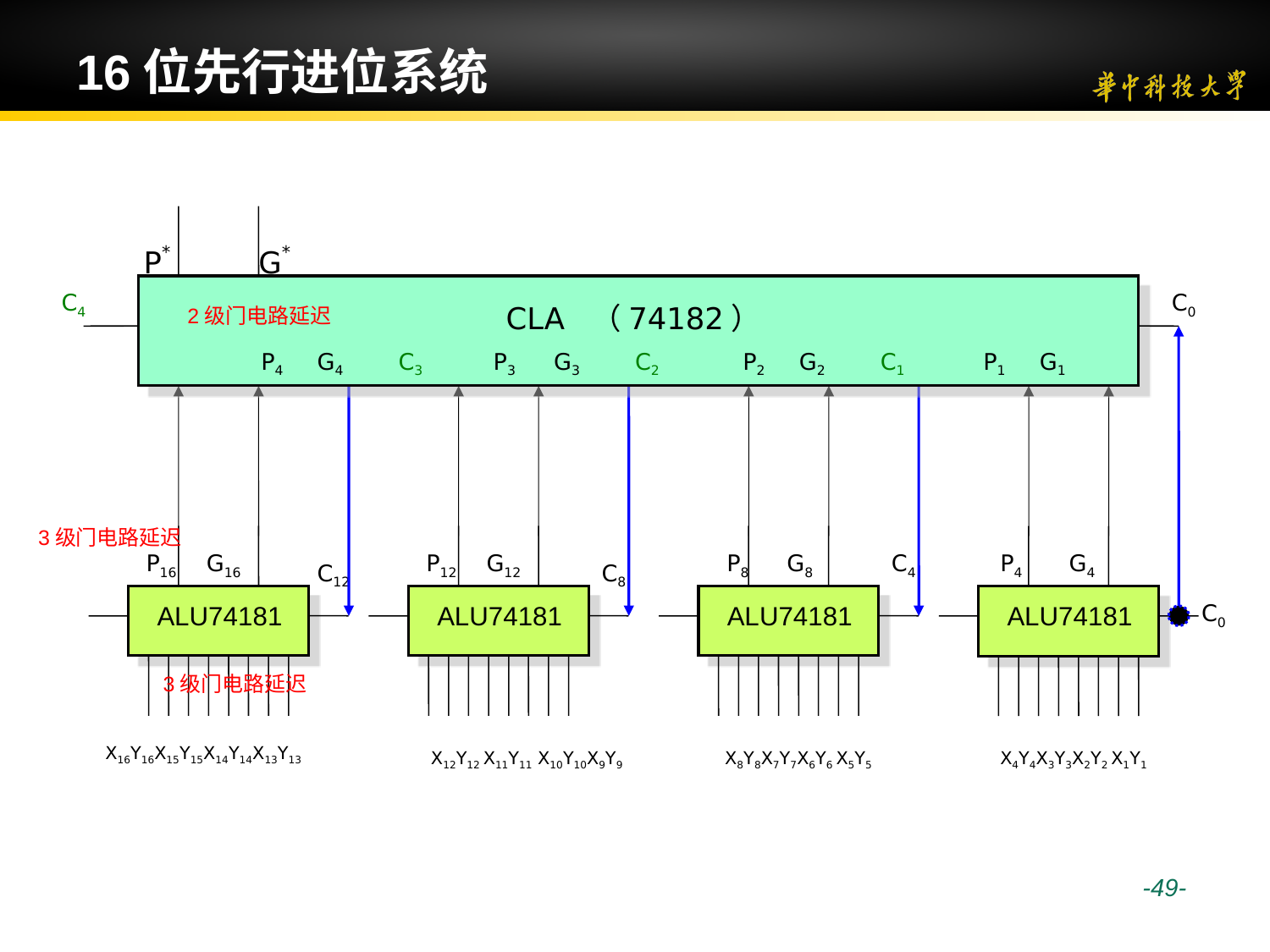

# 16位先行进位系统

 P*                G*
C4

C0
 CLA  （74182）

 P4        G4             C3                P3         G3             C2                   P2        G2             C1             P1        G1

2级门电路延迟

3级门电路延迟

P16       G16
C12
 ALU74181

 X16Y16X15Y15X14Y14X13Y13

 ALU74181

  X12Y12 X11Y11 X10Y10X9Y9
C8
P12       G12

 ALU74181

X8Y8X7Y7X6Y6 X5Y5
C4
P8         G8

 ALU74181

C0
X4Y4X3Y3X2Y2 X1Y1
P4           G4

3级门电路延迟

 -49-